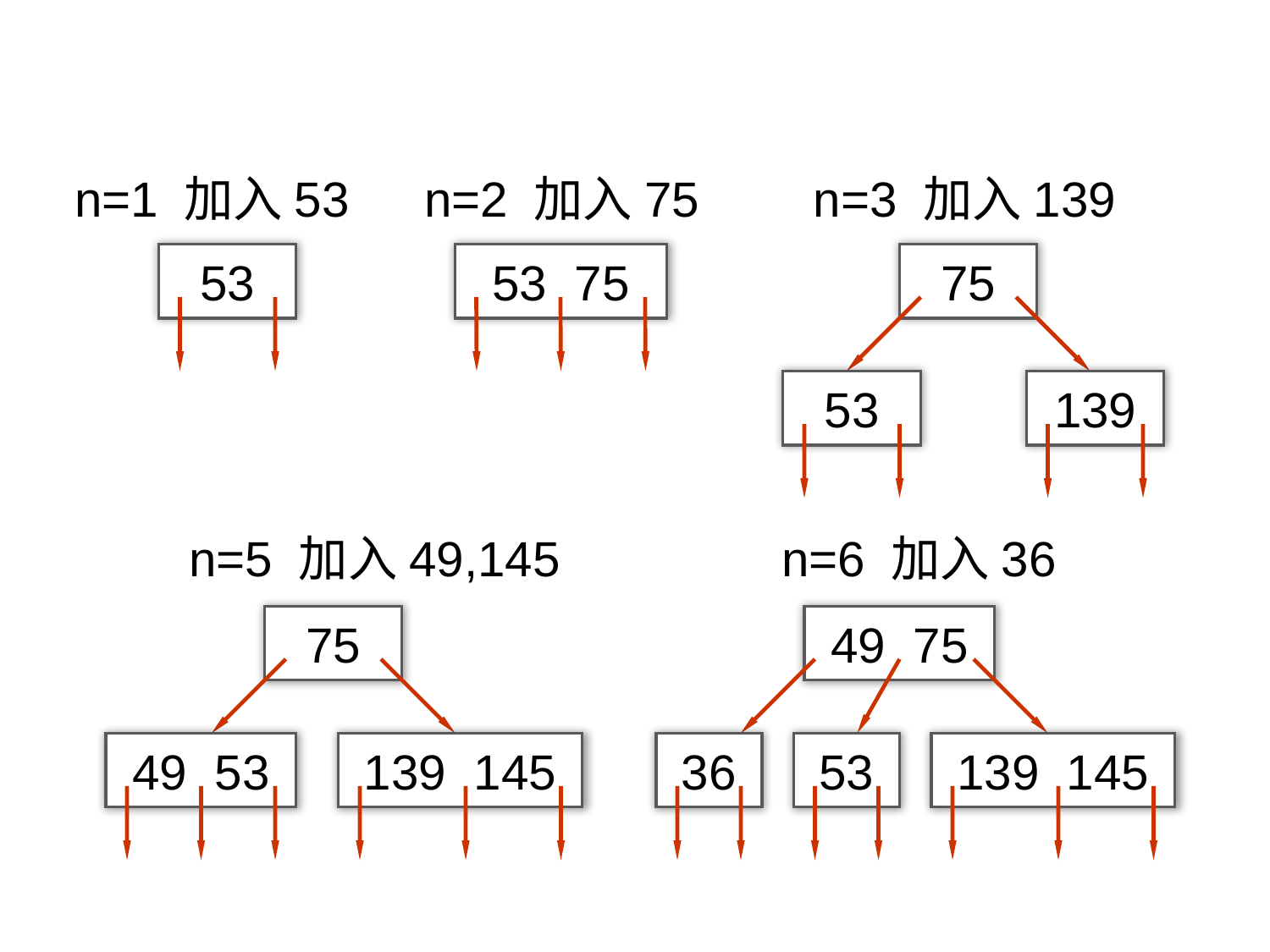

n=1 加入53
n=2 加入75
n=3 加入139
53
53  75
75

53
139

n=5 加入49,145
n=6 加入36
75
49  75

49  53
139  145
36
53
139  145